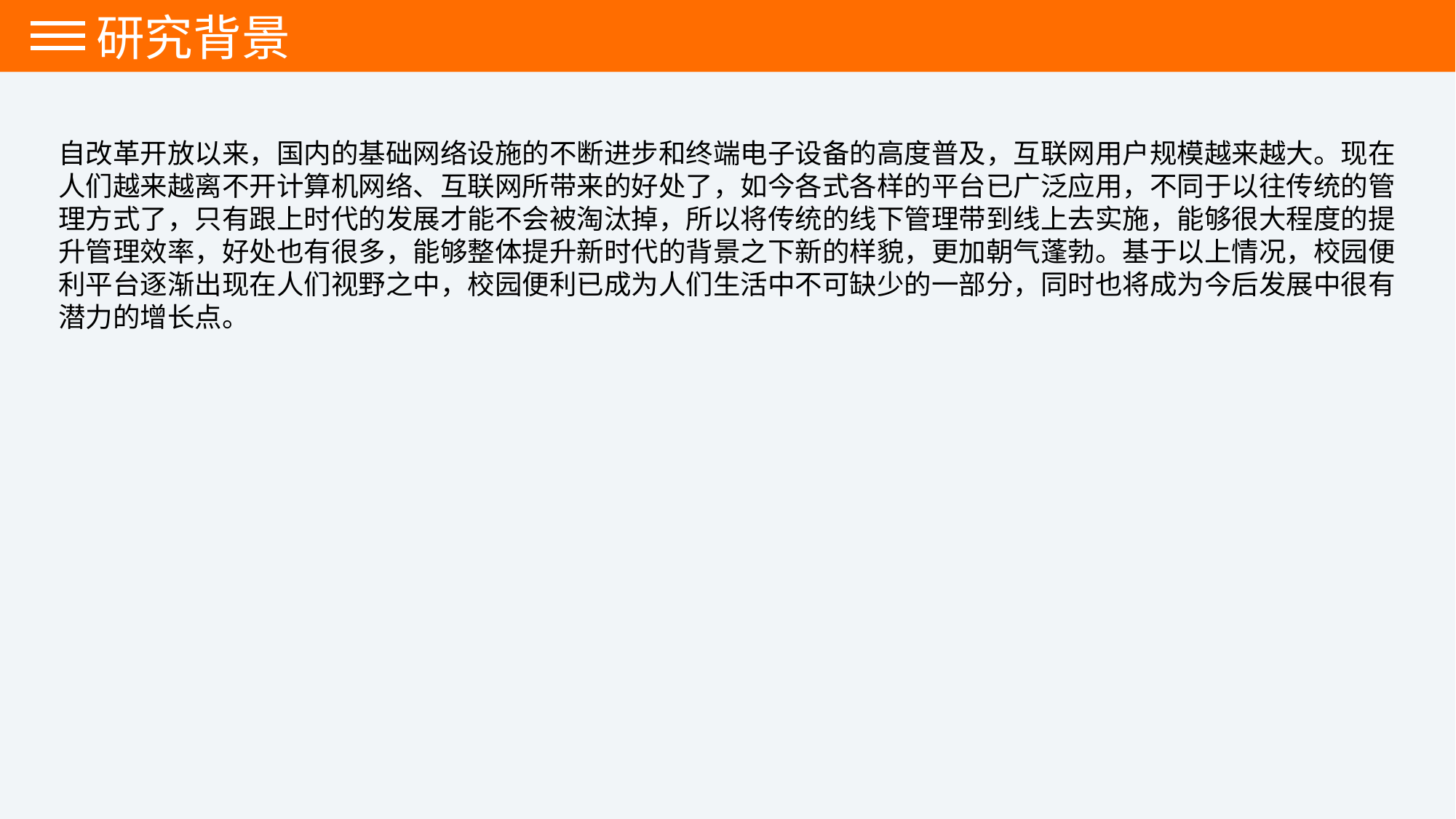

研究背景
自改革开放以来，国内的基础网络设施的不断进步和终端电子设备的高度普及，互联网用户规模越来越大。现在人们越来越离不开计算机网络、互联网所带来的好处了，如今各式各样的平台已广泛应用，不同于以往传统的管理方式了，只有跟上时代的发展才能不会被淘汰掉，所以将传统的线下管理带到线上去实施，能够很大程度的提升管理效率，好处也有很多，能够整体提升新时代的背景之下新的样貌，更加朝气蓬勃。基于以上情况，校园便利平台逐渐出现在人们视野之中，校园便利已成为人们生活中不可缺少的一部分，同时也将成为今后发展中很有潜力的增长点。